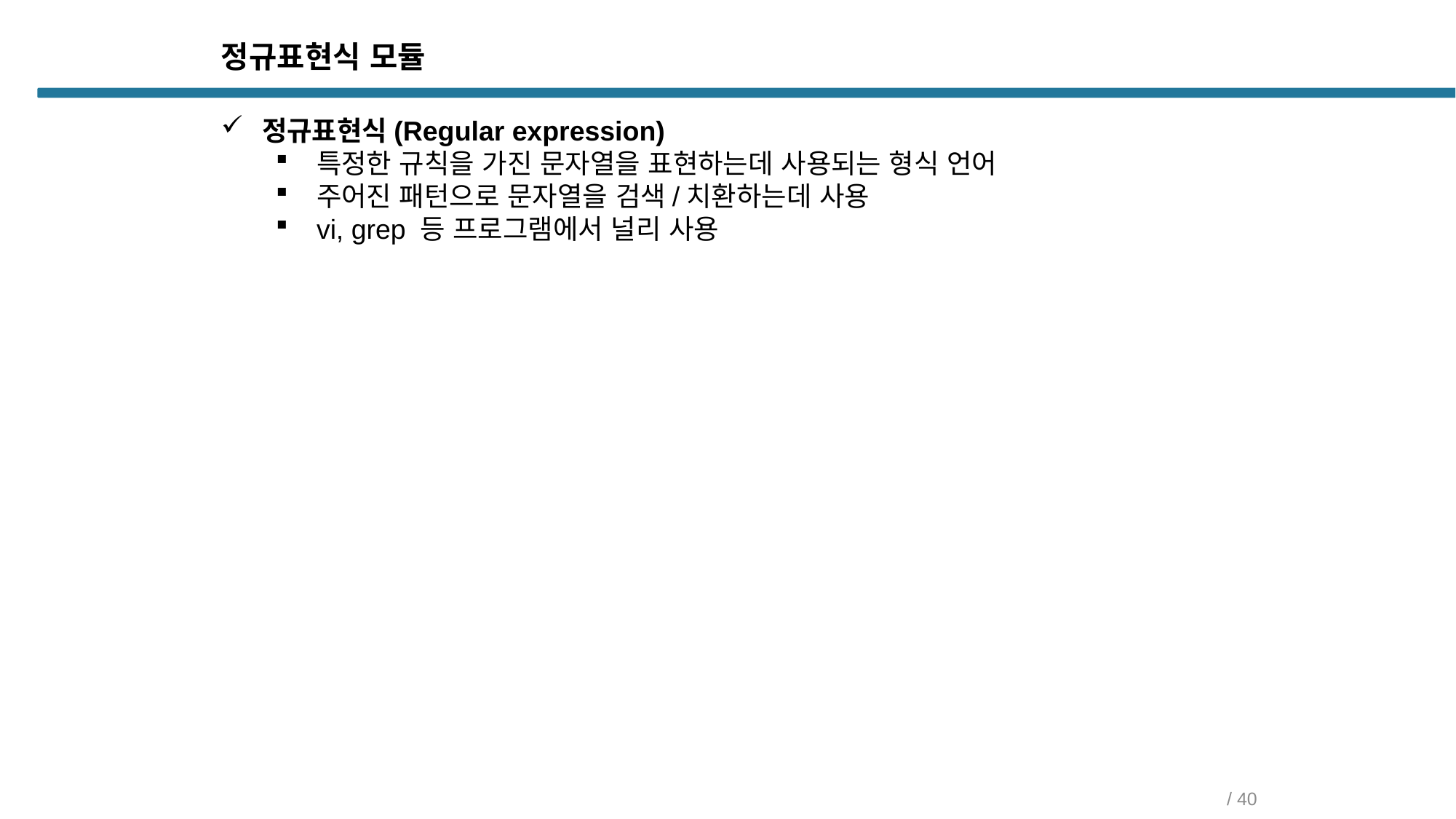

정규표현식 모듈
정규표현식(Regular expression)
특정한 규칙을 가진 문자열을 표현하는데 사용되는 형식 언어
주어진 패턴으로 문자열을 검색/치환하는데 사용
vi, grep 등 프로그램에서 널리 사용
/ 40